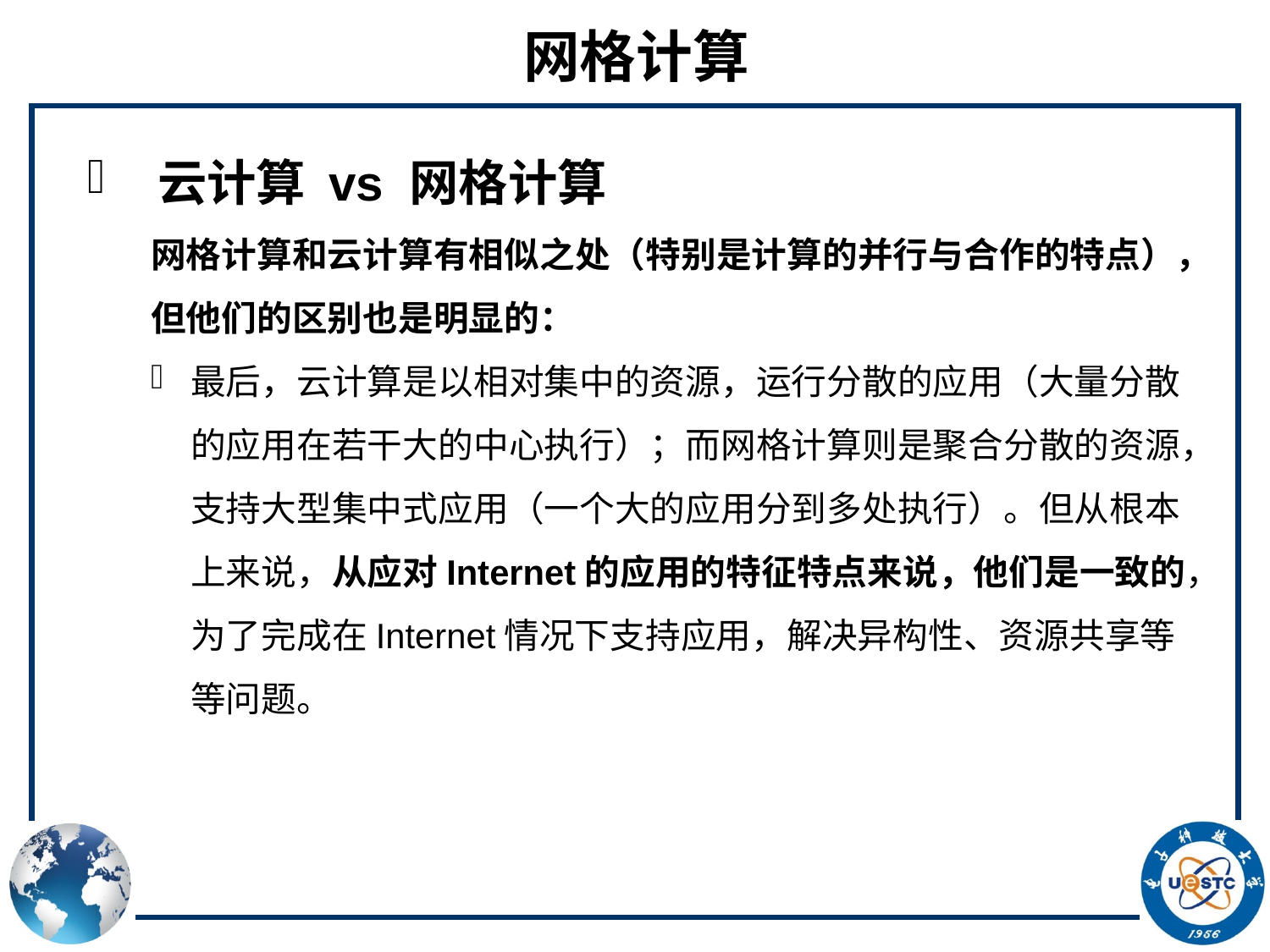

# 网格计算
 云计算 vs 网格计算
网格计算和云计算有相似之处（特别是计算的并行与合作的特点），但他们的区别也是明显的：
最后，云计算是以相对集中的资源，运行分散的应用（大量分散的应用在若干大的中心执行）；而网格计算则是聚合分散的资源，支持大型集中式应用（一个大的应用分到多处执行）。但从根本上来说，从应对Internet的应用的特征特点来说，他们是一致的，为了完成在Internet情况下支持应用，解决异构性、资源共享等等问题。